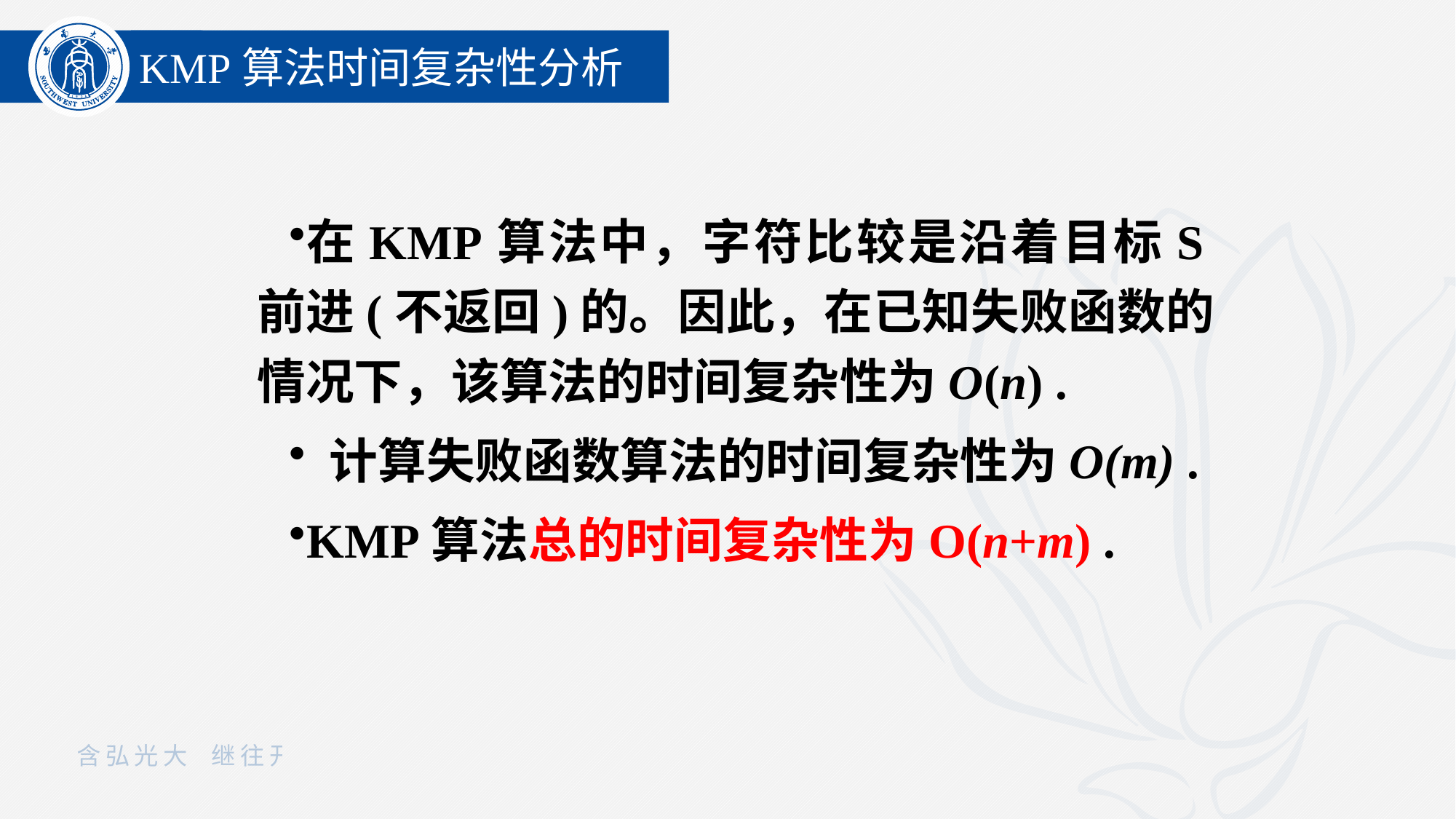

KMP算法时间复杂性分析
在KMP算法中，字符比较是沿着目标S前进(不返回)的。因此，在已知失败函数的情况下，该算法的时间复杂性为O(n) .
 计算失败函数算法的时间复杂性为O(m) .
KMP算法总的时间复杂性为O(n+m) .